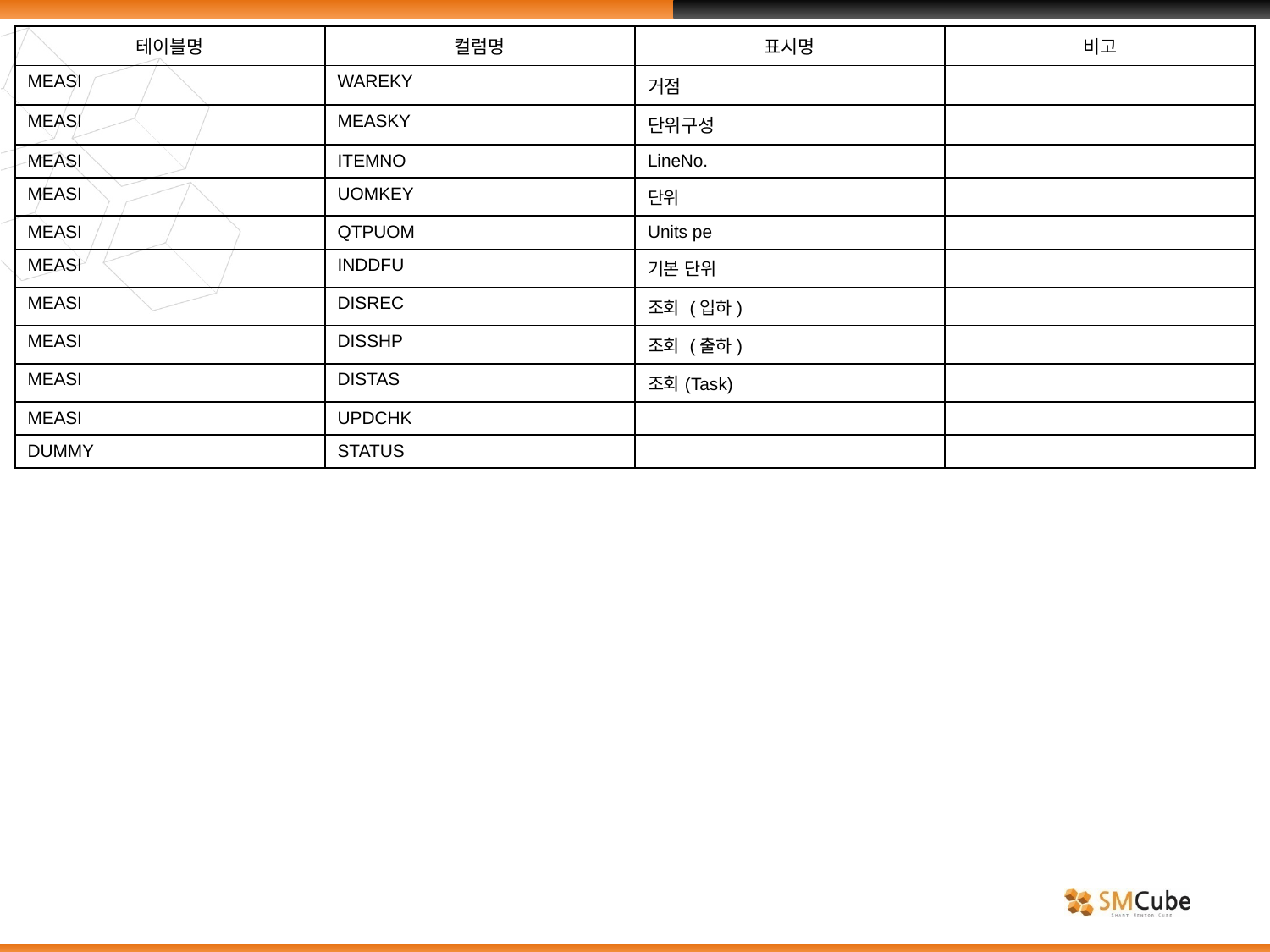

| 테이블명 | 컬럼명 | 표시명 | 비고 |
| --- | --- | --- | --- |
| MEASI | WAREKY | 거점 |  |
| MEASI | MEASKY | 단위구성 |  |
| MEASI | ITEMNO | LineNo. |  |
| MEASI | UOMKEY | 단위 |  |
| MEASI | QTPUOM | Units pe |  |
| MEASI | INDDFU | 기본 단위 |  |
| MEASI | DISREC | 조회 (입하) |  |
| MEASI | DISSHP | 조회 (출하) |  |
| MEASI | DISTAS | 조회(Task) |  |
| MEASI | UPDCHK |  |  |
| DUMMY | STATUS |  |  |